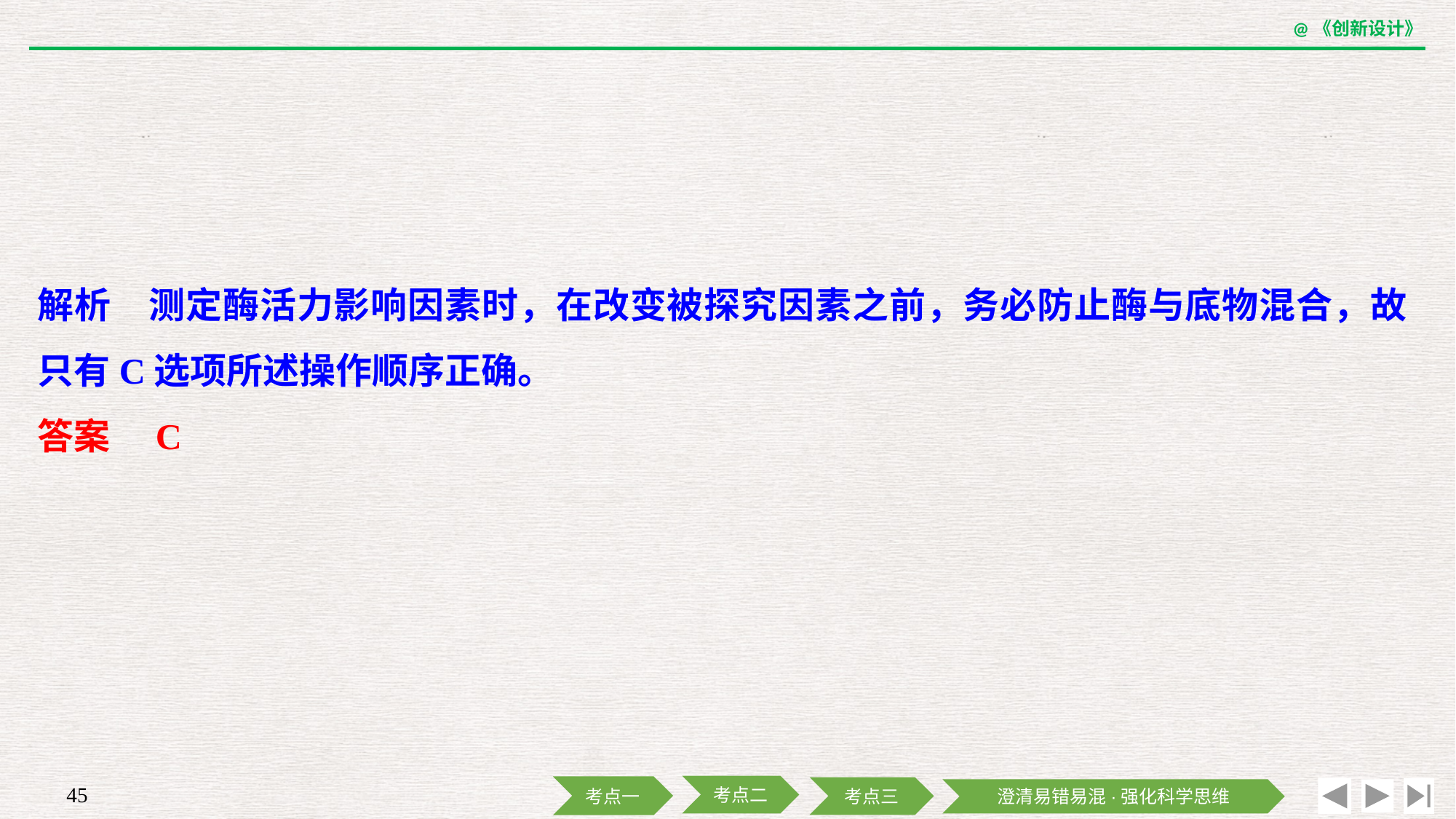

解析　测定酶活力影响因素时，在改变被探究因素之前，务必防止酶与底物混合，故只有C选项所述操作顺序正确。
答案　C